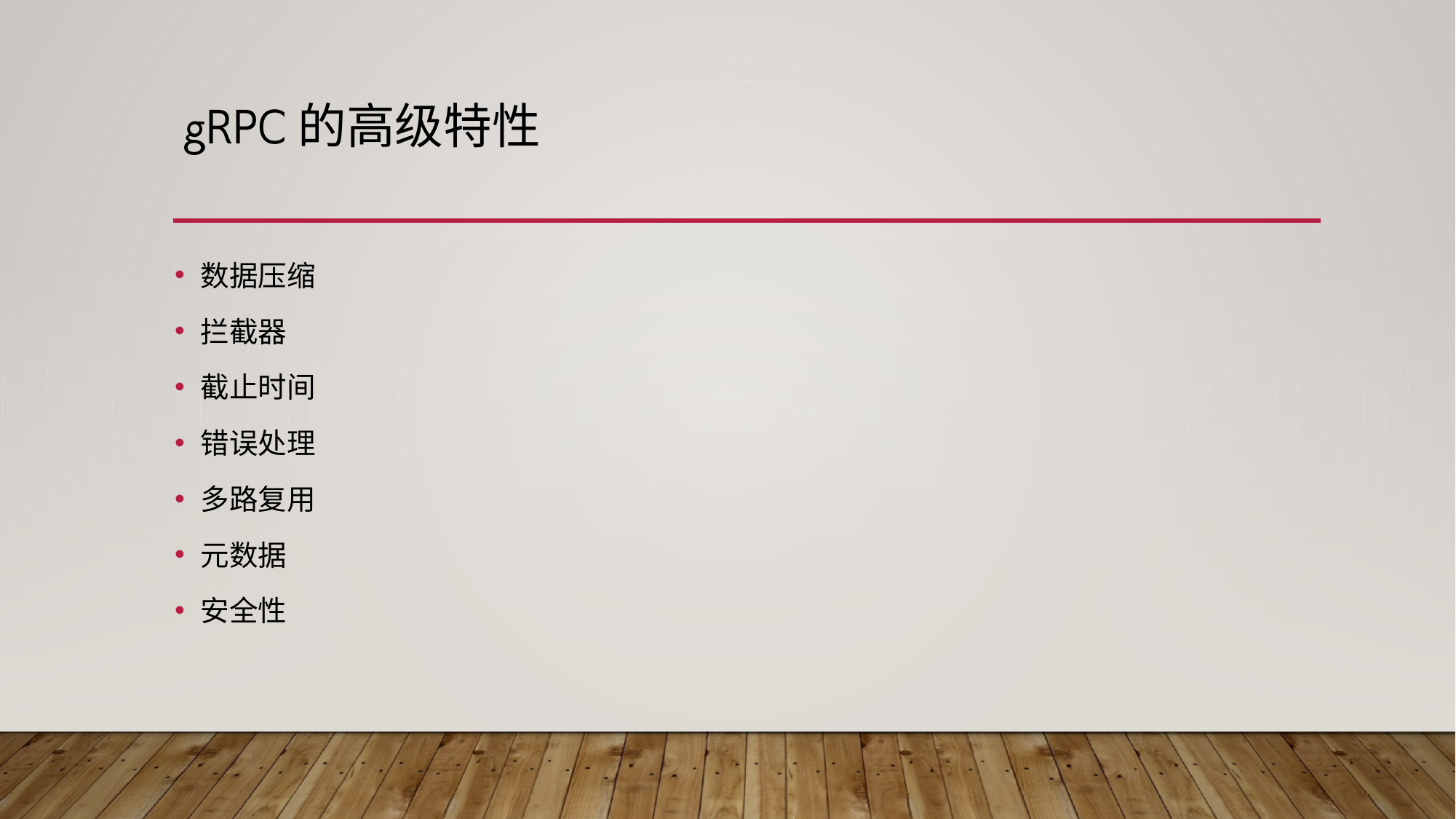

# gRPC的高级特性
数据压缩
拦截器
截止时间
错误处理
多路复用
元数据
安全性